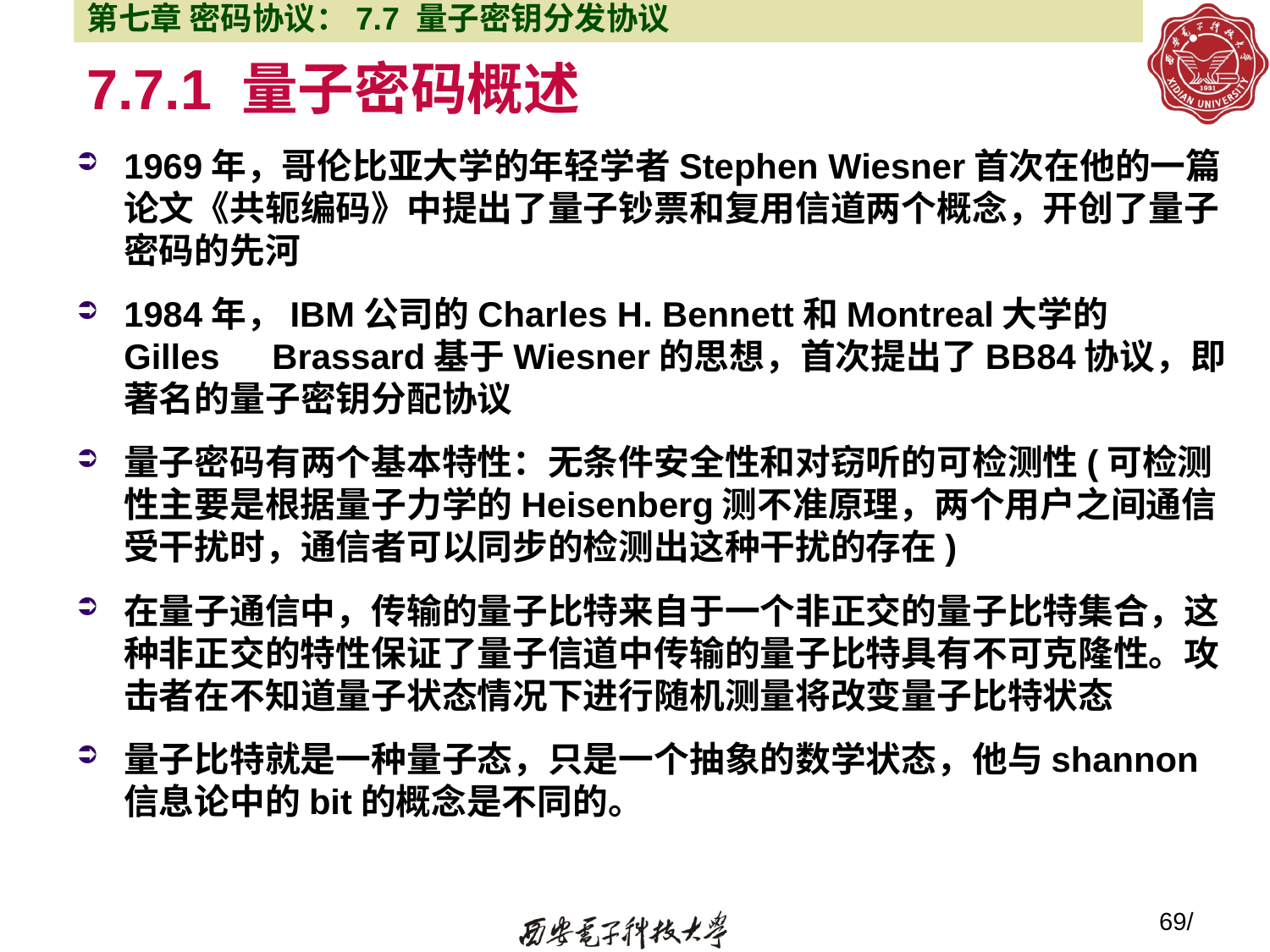

第七章 密码协议：7.7 量子密钥分发协议
# 7.7.1 量子密码概述
1969年，哥伦比亚大学的年轻学者Stephen Wiesner首次在他的一篇论文《共轭编码》中提出了量子钞票和复用信道两个概念，开创了量子密码的先河
1984年，IBM公司的Charles H. Bennett和Montreal大学的Gilles　Brassard基于Wiesner的思想，首次提出了BB84协议，即著名的量子密钥分配协议
量子密码有两个基本特性：无条件安全性和对窃听的可检测性(可检测性主要是根据量子力学的Heisenberg测不准原理，两个用户之间通信受干扰时，通信者可以同步的检测出这种干扰的存在)
在量子通信中，传输的量子比特来自于一个非正交的量子比特集合，这种非正交的特性保证了量子信道中传输的量子比特具有不可克隆性。攻击者在不知道量子状态情况下进行随机测量将改变量子比特状态
量子比特就是一种量子态，只是一个抽象的数学状态，他与shannon信息论中的bit的概念是不同的。
69/